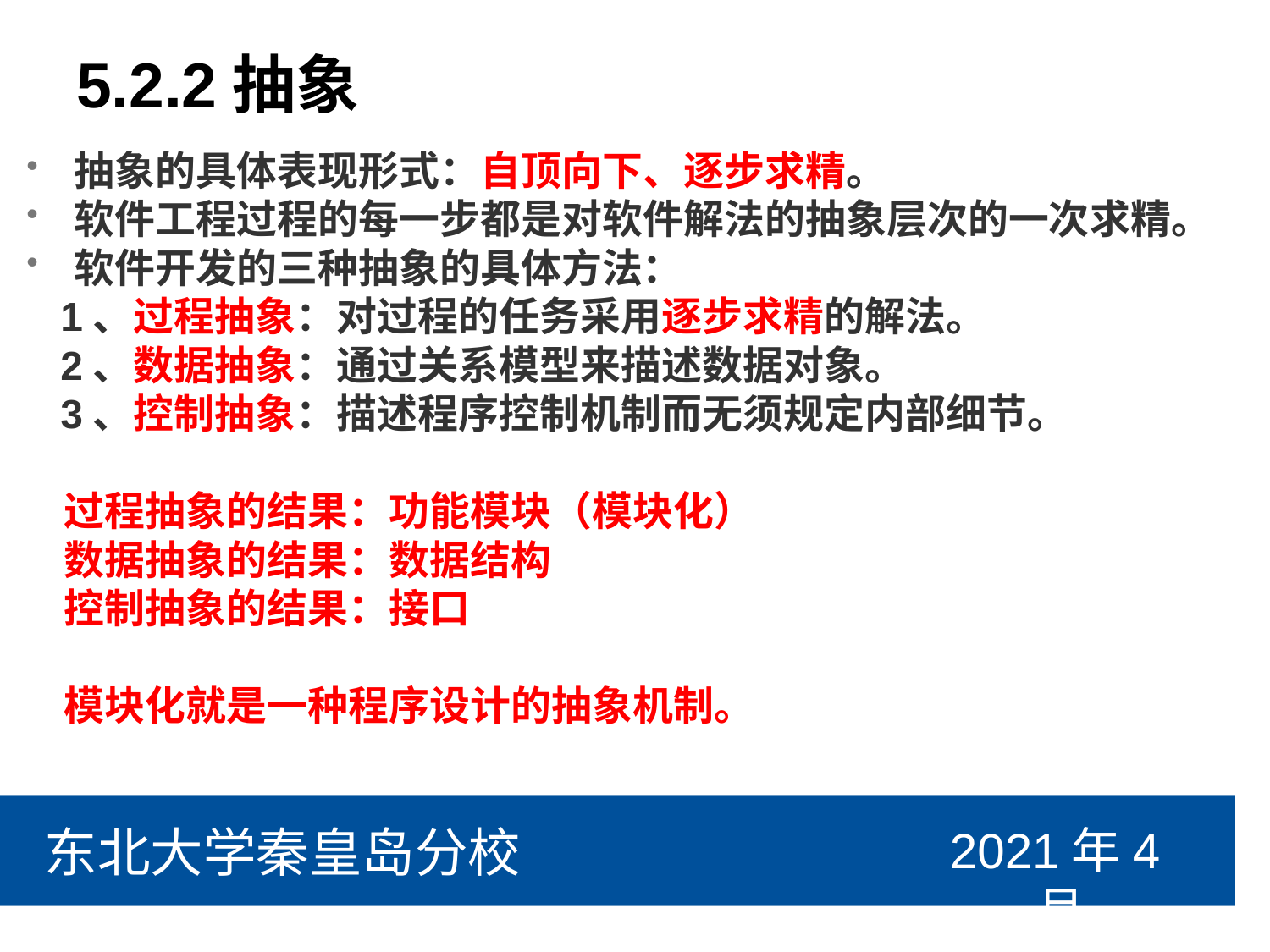

# 5.2.2抽象
抽象的具体表现形式：自顶向下、逐步求精。
软件工程过程的每一步都是对软件解法的抽象层次的一次求精。
软件开发的三种抽象的具体方法：
   1、过程抽象：对过程的任务采用逐步求精的解法。
   2、数据抽象：通过关系模型来描述数据对象。
   3、控制抽象：描述程序控制机制而无须规定内部细节。

   过程抽象的结果：功能模块（模块化）
   数据抽象的结果：数据结构
   控制抽象的结果：接口

   模块化就是一种程序设计的抽象机制。